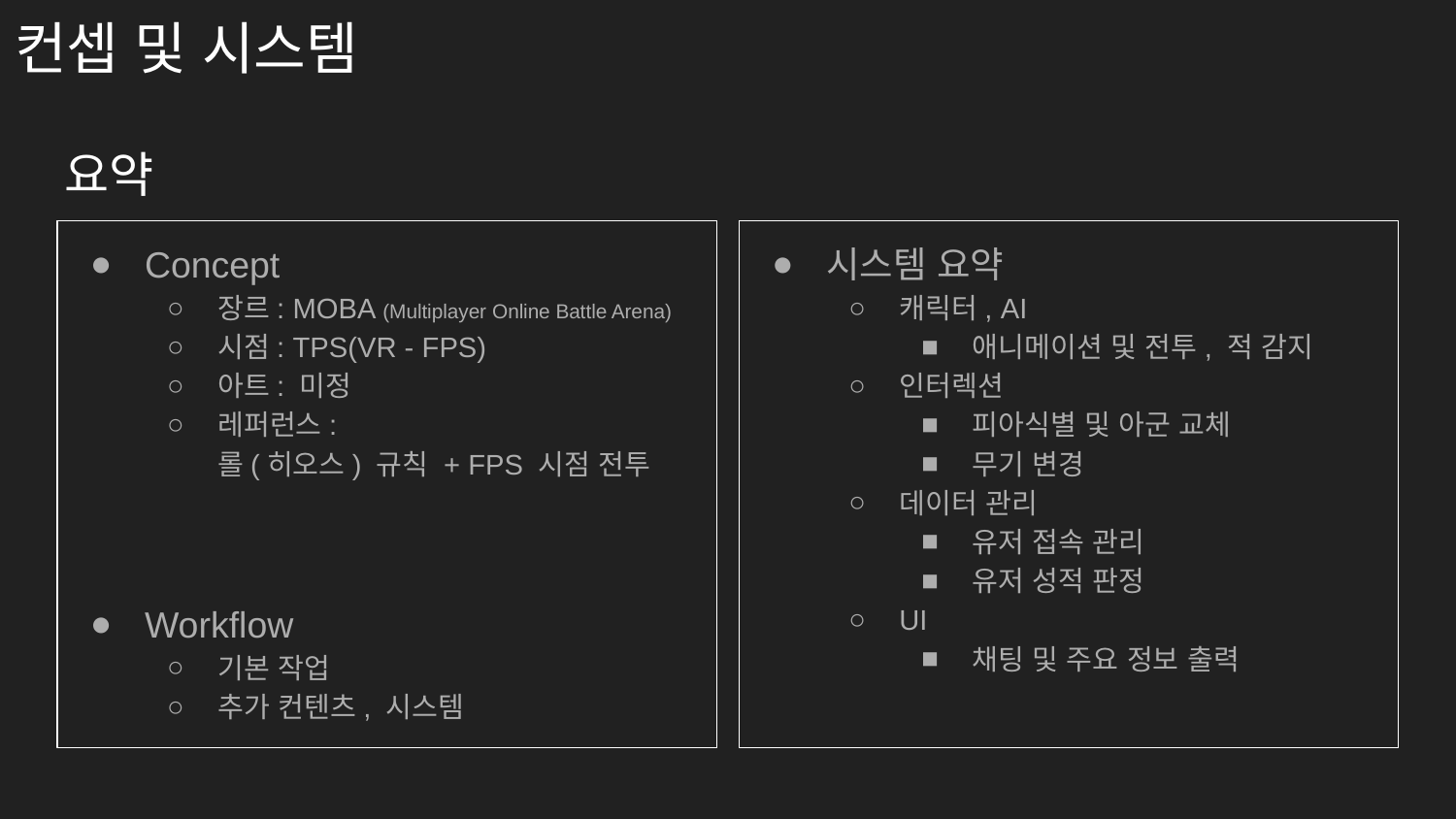

# 컨셉 및 시스템
요약
Concept
장르: MOBA (Multiplayer Online Battle Arena)
시점: TPS(VR - FPS)
아트: 미정
레퍼런스:
롤(히오스) 규칙 + FPS 시점 전투

Workflow
기본 작업
추가 컨텐츠, 시스템

시스템 요약
캐릭터, AI
애니메이션 및 전투, 적 감지
인터렉션
피아식별 및 아군 교체
무기 변경
데이터 관리
유저 접속 관리
유저 성적 판정
UI
채팅 및 주요 정보 출력